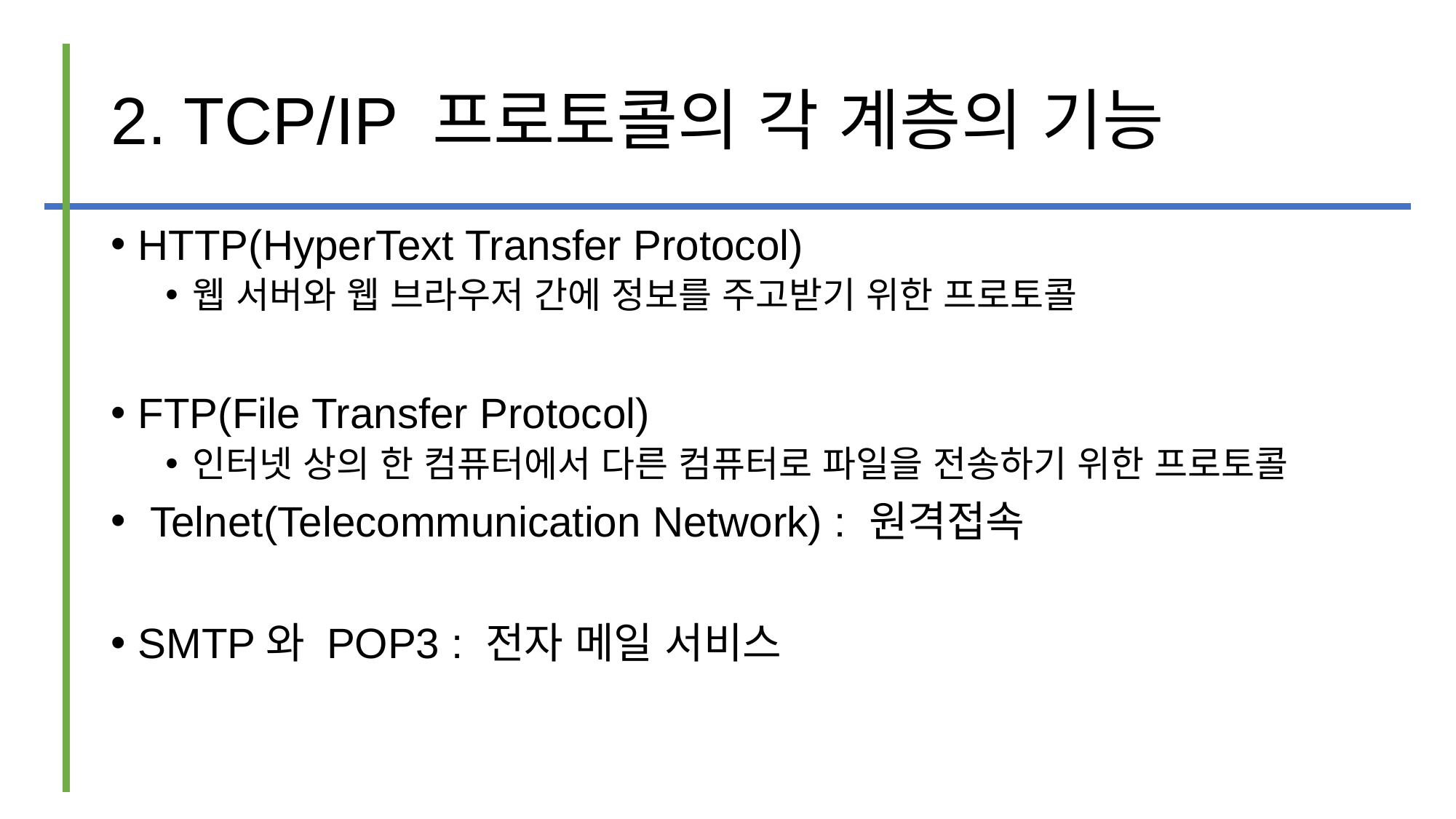

# 2. TCP/IP 프로토콜의 각 계층의 기능
HTTP(HyperText Transfer Protocol)
웹 서버와 웹 브라우저 간에 정보를 주고받기 위한 프로토콜

FTP(File Transfer Protocol)
인터넷 상의 한 컴퓨터에서 다른 컴퓨터로 파일을 전송하기 위한 프로토콜
 Telnet(Telecommunication Network) : 원격접속

SMTP와 POP3 : 전자 메일 서비스